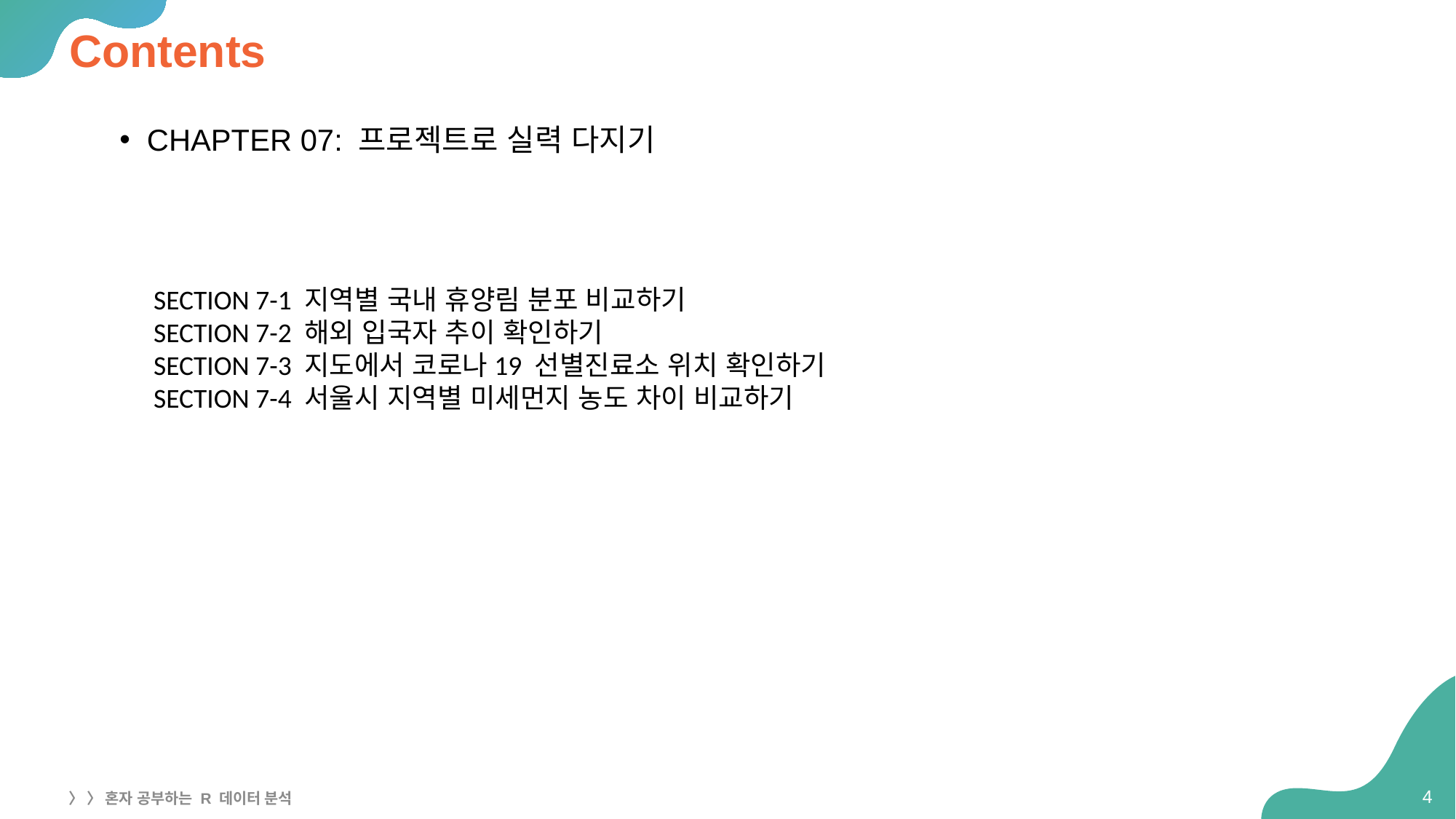

# Contents
CHAPTER 07: 프로젝트로 실력 다지기

SECTION 7-1 지역별 국내 휴양림 분포 비교하기
SECTION 7-2 해외 입국자 추이 확인하기
SECTION 7-3 지도에서 코로나19 선별진료소 위치 확인하기
SECTION 7-4 서울시 지역별 미세먼지 농도 차이 비교하기

4
〉 〉 혼자 공부하는 R 데이터 분석